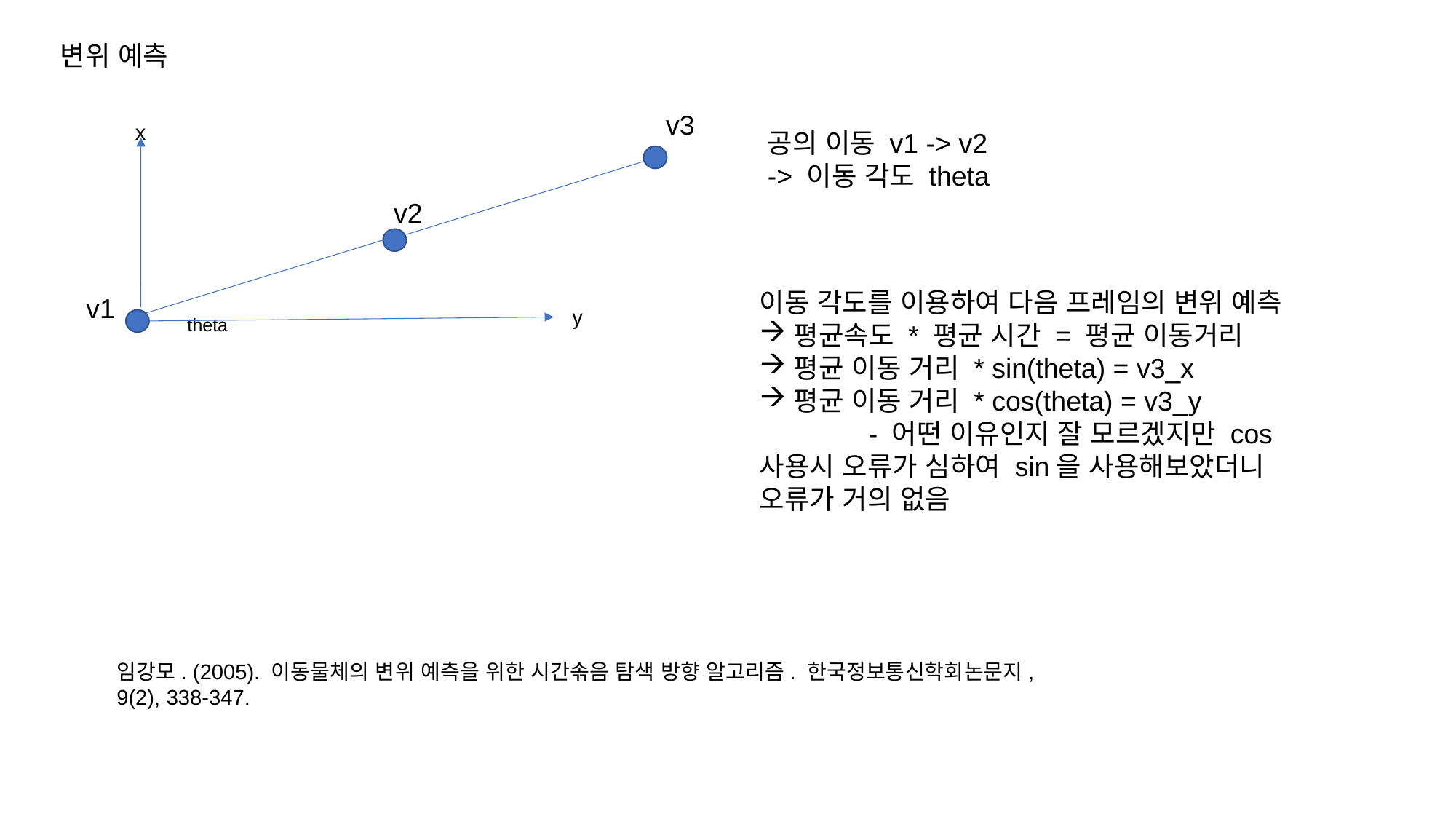

변위 예측
v3
x
공의 이동 v1 -> v2
-> 이동 각도 theta

v2

이동 각도를 이용하여 다음 프레임의 변위 예측
평균속도 * 평균 시간 = 평균 이동거리
평균 이동 거리 * sin(theta) = v3_x
평균 이동 거리 * cos(theta) = v3_y
	- 어떤 이유인지 잘 모르겠지만 cos사용시 오류가 심하여 sin을 사용해보았더니 오류가 거의 없음

v1
y
theta

임강모. (2005). 이동물체의 변위 예측을 위한 시간솎음 탐색 방향 알고리즘. 한국정보통신학회논문지, 9(2), 338-347.